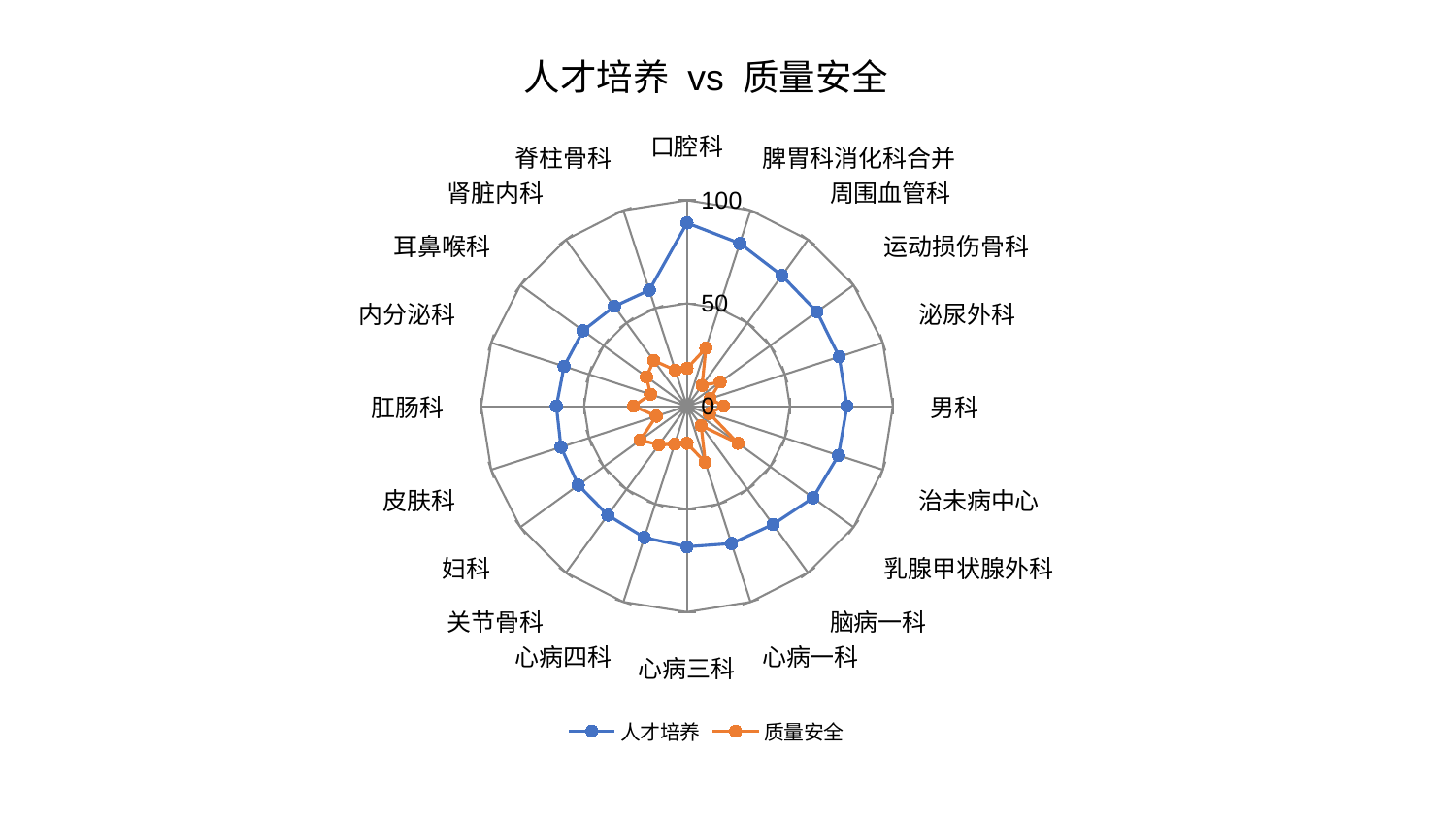

### Chart: 人才培养 vs 质量安全

| Category | 人才培养 | 质量安全 |
|---|---|---|
| 口腔科 | 89.00640988697346 | 18.35384860709708 |
| 脾胃科消化科合并 | 83.17424554710172 | 29.668023213286357 |
| 周围血管科 | 78.47062561825612 | 12.47397062565261 |
| 运动损伤骨科 | 78.04075117258827 | 19.910027416959213 |
| 泌尿外科 | 77.7644001772398 | 11.87746343591118 |
| 男科 | 77.7367003474695 | 17.812929377726892 |
| 治未病中心 | 77.36701510866858 | 11.43934495918681 |
| 乳腺甲状腺外科 | 75.69733965301866 | 30.6592427517545 |
| 脑病一科 | 71.04863046680352 | 11.692167692175817 |
| 心病一科 | 70.15384974633714 | 28.741537380586497 |
| 心病三科 | 68.28999505779929 | 18.045844052188382 |
| 心病四科 | 67.09576840859869 | 19.421939067979185 |
| 关节骨科 | 65.42758467891778 | 23.140376795764777 |
| 妇科 | 65.24217055670607 | 28.11087719303031 |
| 皮肤科 | 64.3484610533374 | 15.66018274591359 |
| 肛肠科 | 63.4426645817195 | 25.92079589459813 |
| 内分泌科 | 62.76454489134679 | 18.60702244239469 |
| 耳鼻喉科 | 62.39644026104687 | 24.330519873101107 |
| 肾脏内科 | 59.98420651306092 | 27.453297599002084 |
| 脊柱骨科 | 59.250672176989184 | 18.387046708558426 |
85